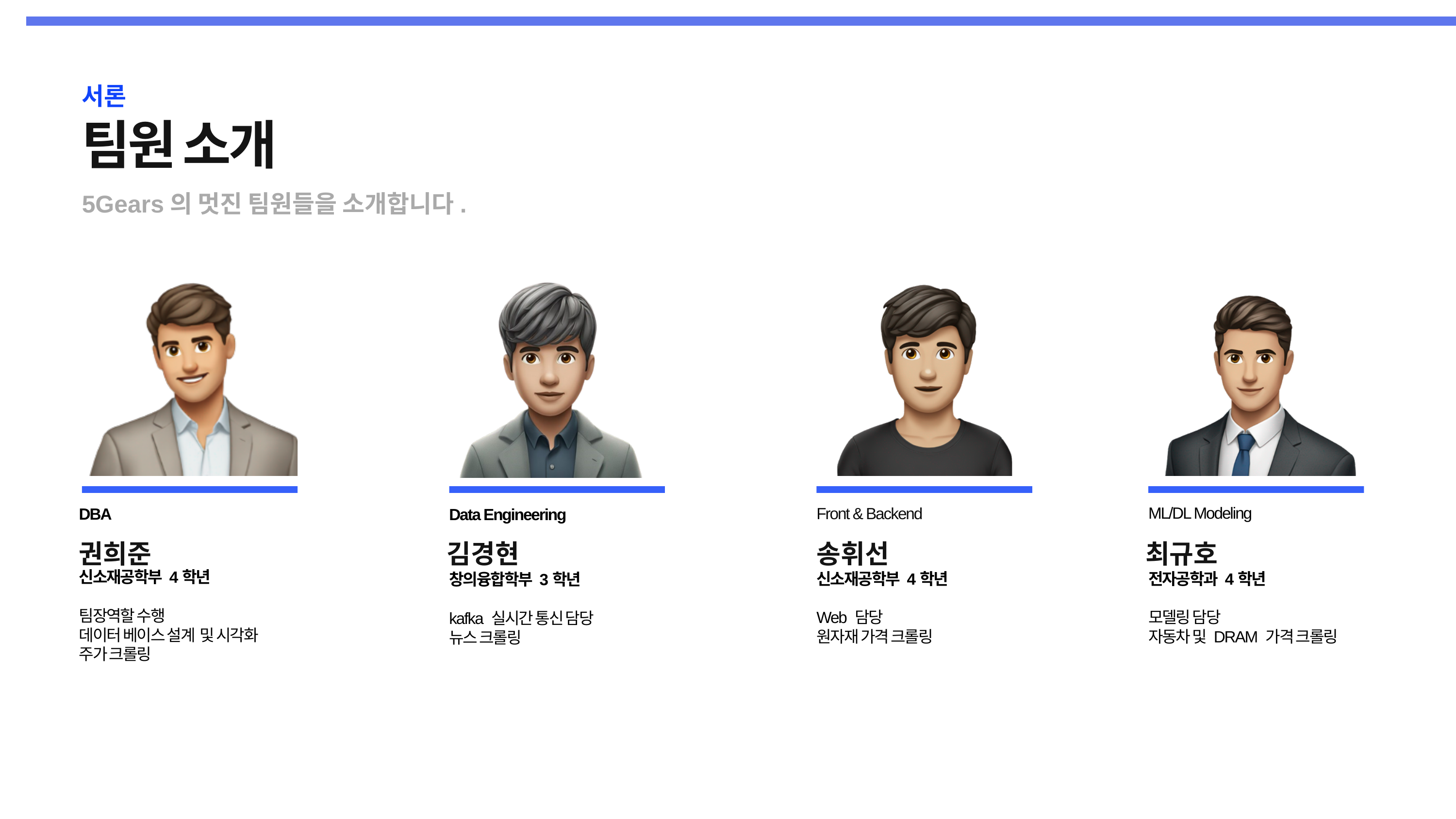

서론

팀원 소개

5Gears의 멋진 팀원들을 소개합니다.

DBA

Data Engineering

ML/DL Modeling

Front & Backend

권희준

김경현

최규호

송휘선

신소재공학부 4학년

팀장역할 수행
데이터 베이스 설계  및 시각화
주가 크롤링

창의융합학부 3학년

kafka 실시간 통신 담당
뉴스 크롤링

신소재공학부 4학년

Web 담당
원자재 가격 크롤링

전자공학과 4학년

모델링 담당
자동차 및 DRAM 가격 크롤링